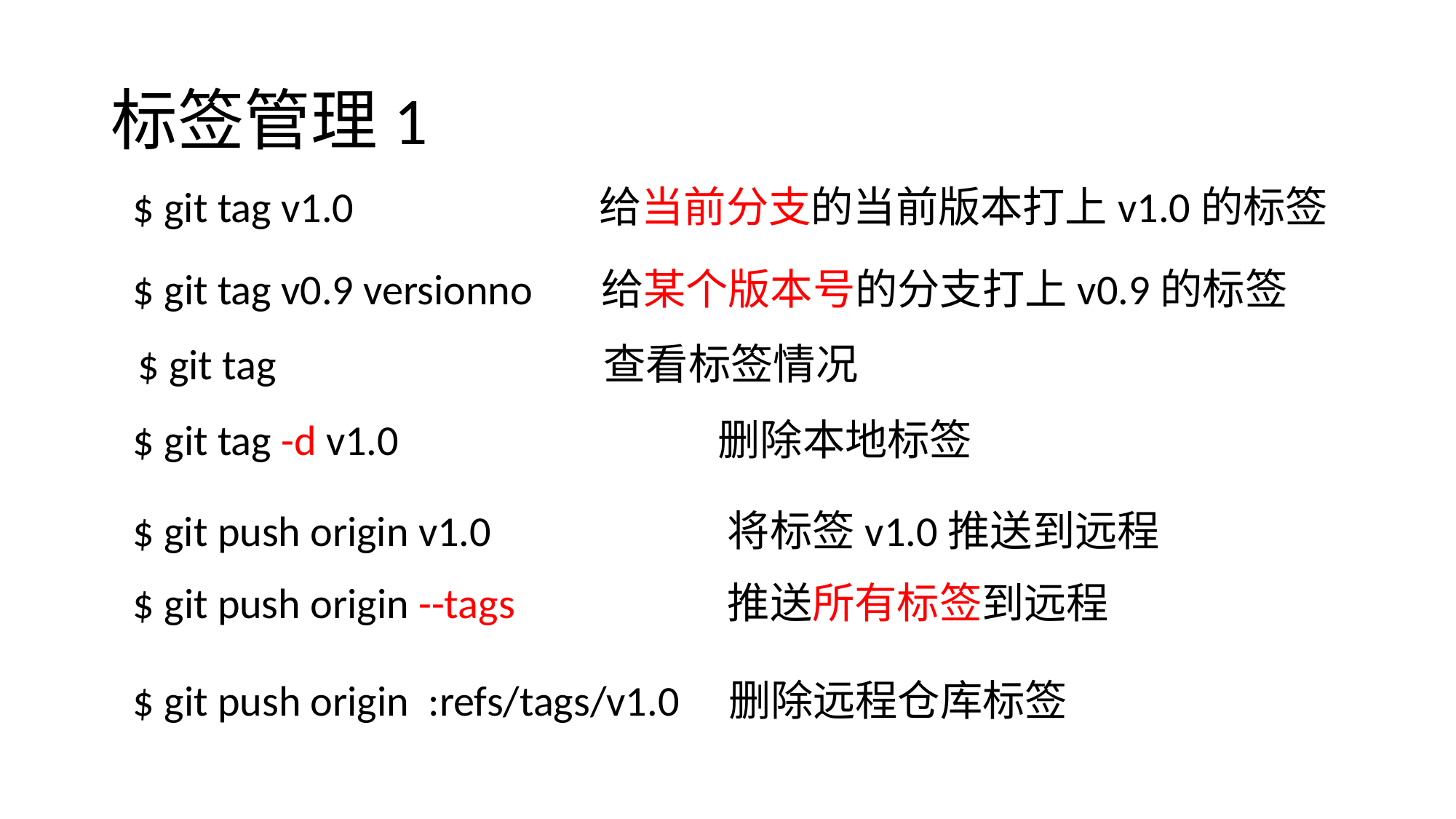

# 标签管理1
$ git tag v1.0                	  给当前分支的当前版本打上v1.0的标签
$ git tag v0.9 versionno      给某个版本号的分支打上v0.9的标签
$ git tag       			  查看标签情况
$ git tag -d v1.0       		   删除本地标签
$ git push origin v1.0                	    将标签v1.0推送到远程
$ git push origin --tags      	    推送所有标签到远程
$ git push origin  :refs/tags/v1.0    删除远程仓库标签